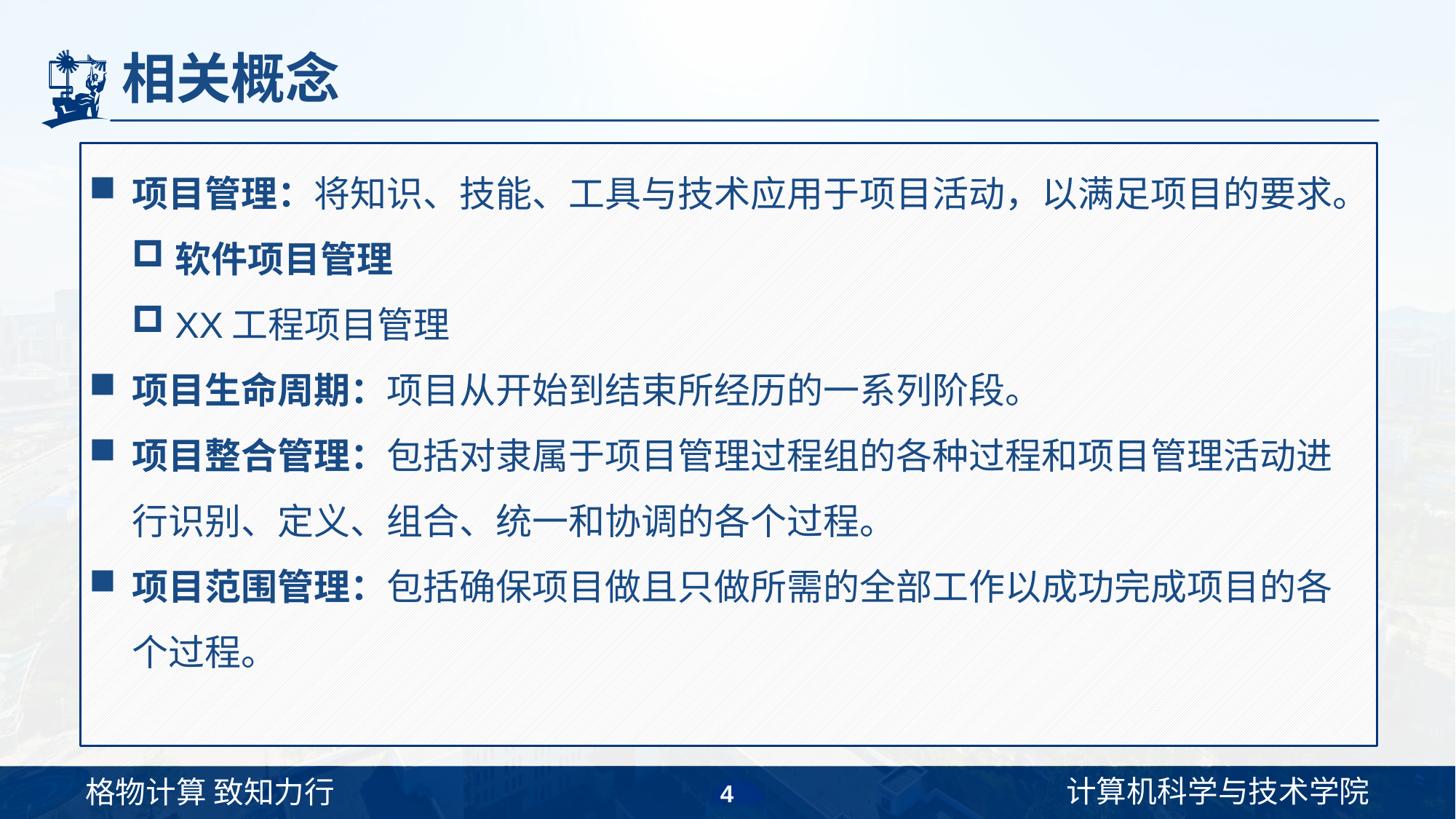

# 相关概念
项目管理：将知识、技能、工具与技术应用于项目活动，以满足项目的要求。
软件项目管理
XX工程项目管理
项目生命周期：项目从开始到结束所经历的一系列阶段。
项目整合管理：包括对隶属于项目管理过程组的各种过程和项目管理活动进行识别、定义、组合、统一和协调的各个过程。
项目范围管理：包括确保项目做且只做所需的全部工作以成功完成项目的各个过程。
4